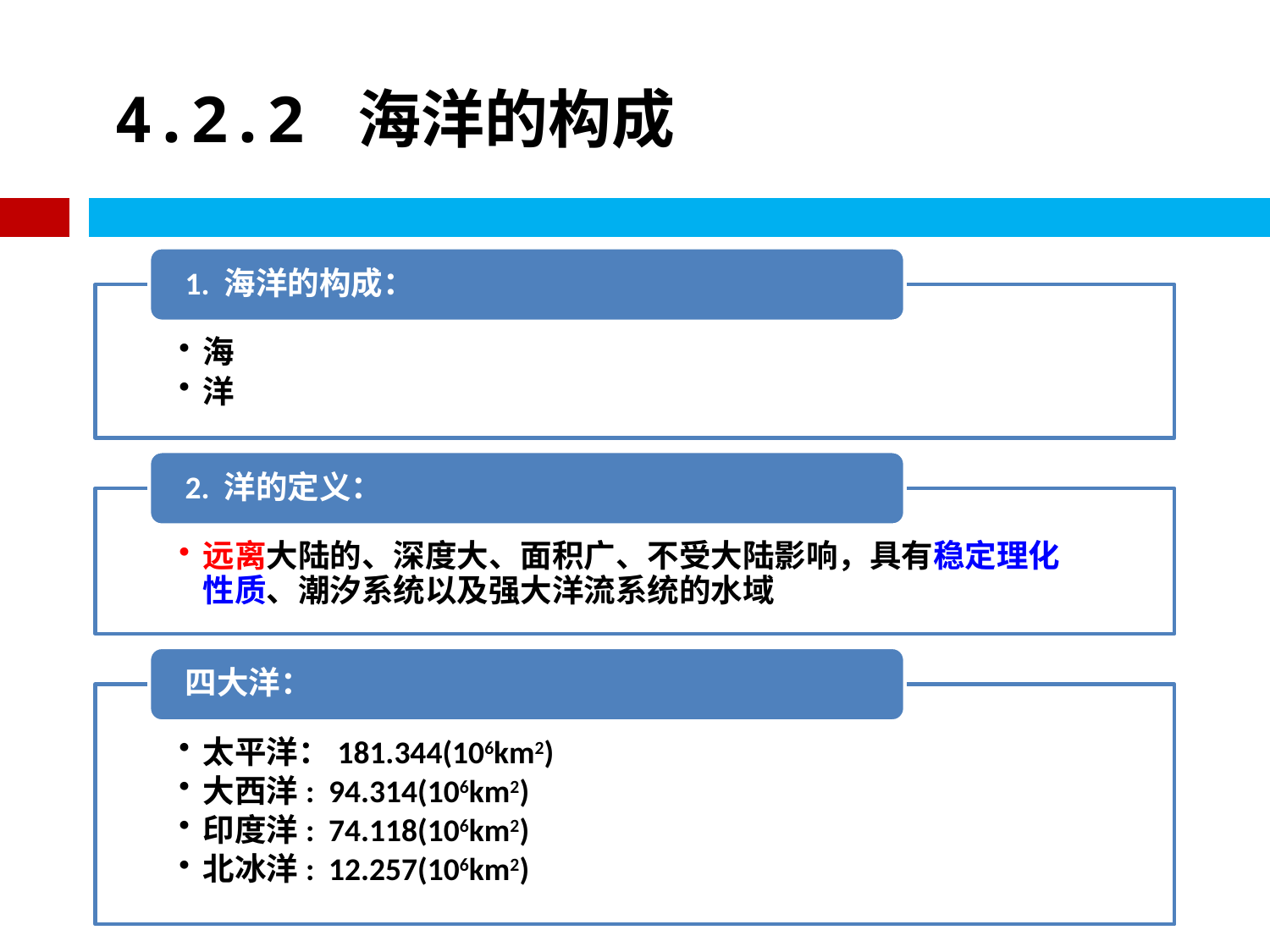

# 4.2.2 海洋的构成
海
洋
1. 海洋的构成：
远离大陆的、深度大、面积广、不受大陆影响，具有稳定理化性质、潮汐系统以及强大洋流系统的水域
2. 洋的定义：
太平洋：181.344(106km2)
大西洋:  94.314(106km2)
印度洋:  74.118(106km2)
北冰洋:  12.257(106km2)
四大洋：